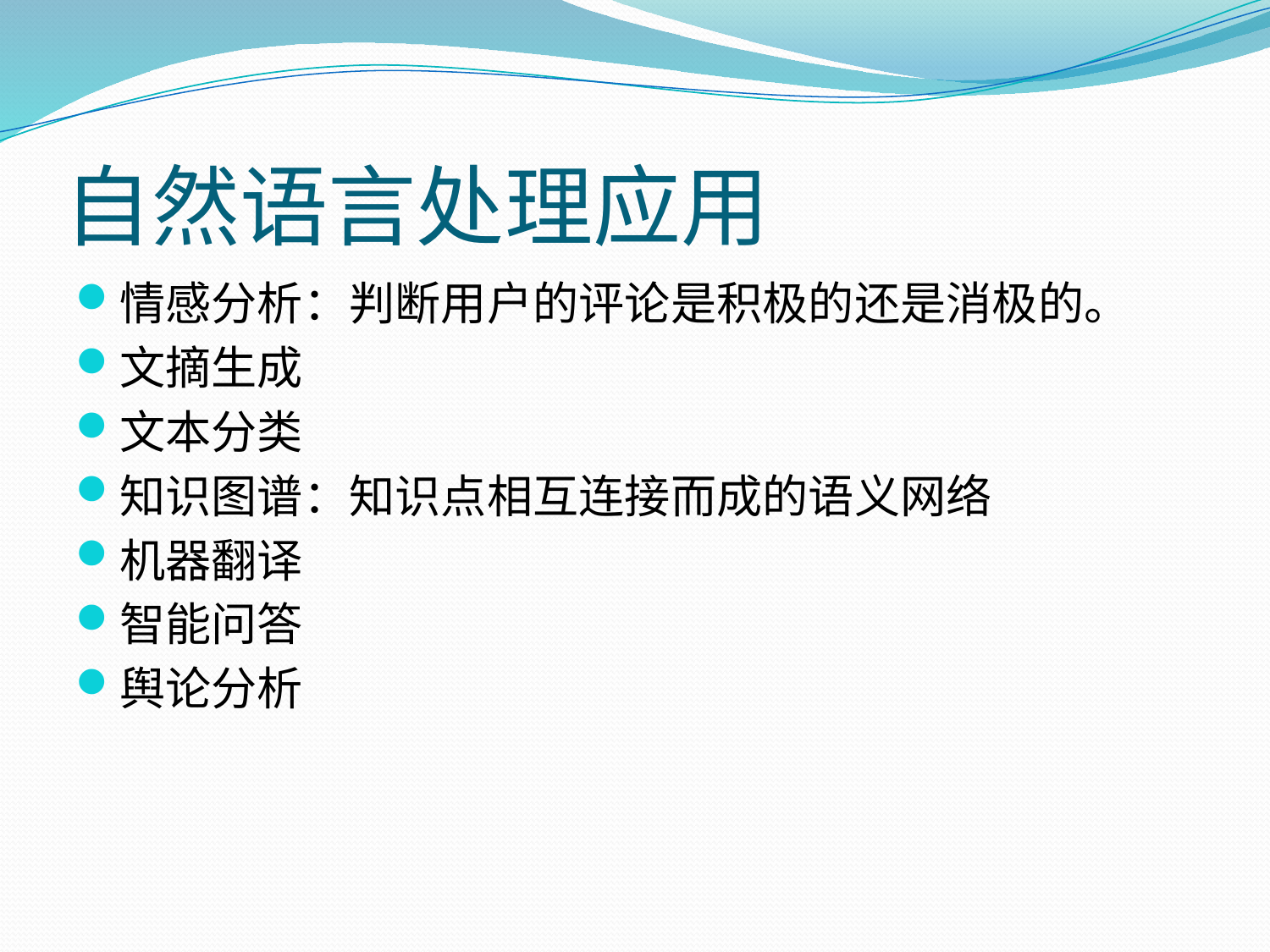

# 自然语言处理应用
情感分析：判断用户的评论是积极的还是消极的。
文摘生成
文本分类
知识图谱：知识点相互连接而成的语义网络
机器翻译
智能问答
舆论分析